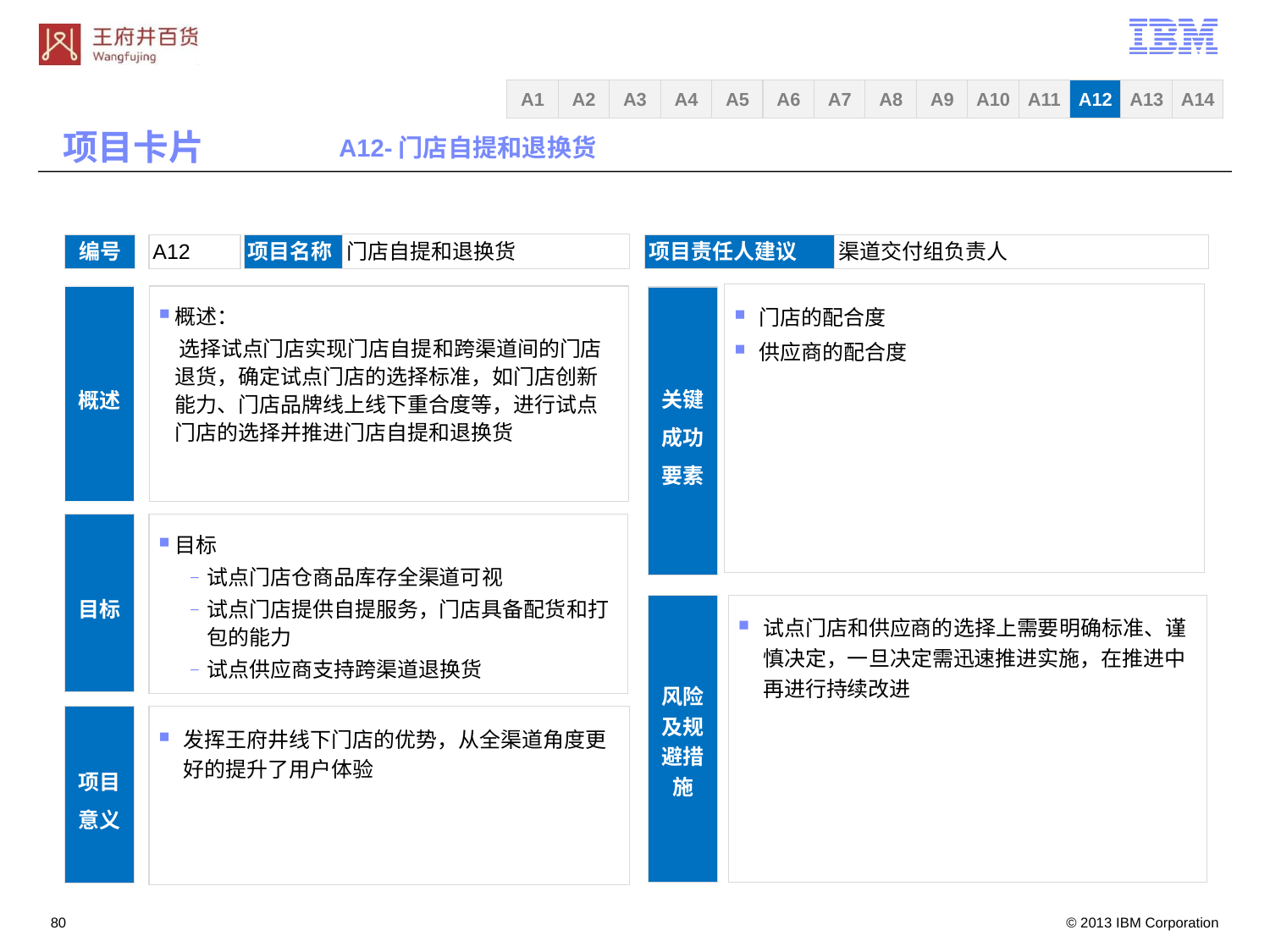

A3
A4
A5
A6
A7
A8
A9
A10
A11
A12
A13
A14
A1
A2
项目卡片
A12-门店自提和退换货
门店自提和退换货
编号
A12
项目名称
项目责任人建议
渠道交付组负责人
门店的配合度
供应商的配合度
概述
概述：
   选择试点门店实现门店自提和跨渠道间的门店退货，确定试点门店的选择标准，如门店创新能力、门店品牌线上线下重合度等，进行试点门店的选择并推进门店自提和退换货

关键成功要素
目标
试点门店仓商品库存全渠道可视
试点门店提供自提服务，门店具备配货和打包的能力
试点供应商支持跨渠道退换货
目标
风险及规避措施
试点门店和供应商的选择上需要明确标准、谨慎决定，一旦决定需迅速推进实施，在推进中再进行持续改进
项目意义
发挥王府井线下门店的优势，从全渠道角度更好的提升了用户体验
80